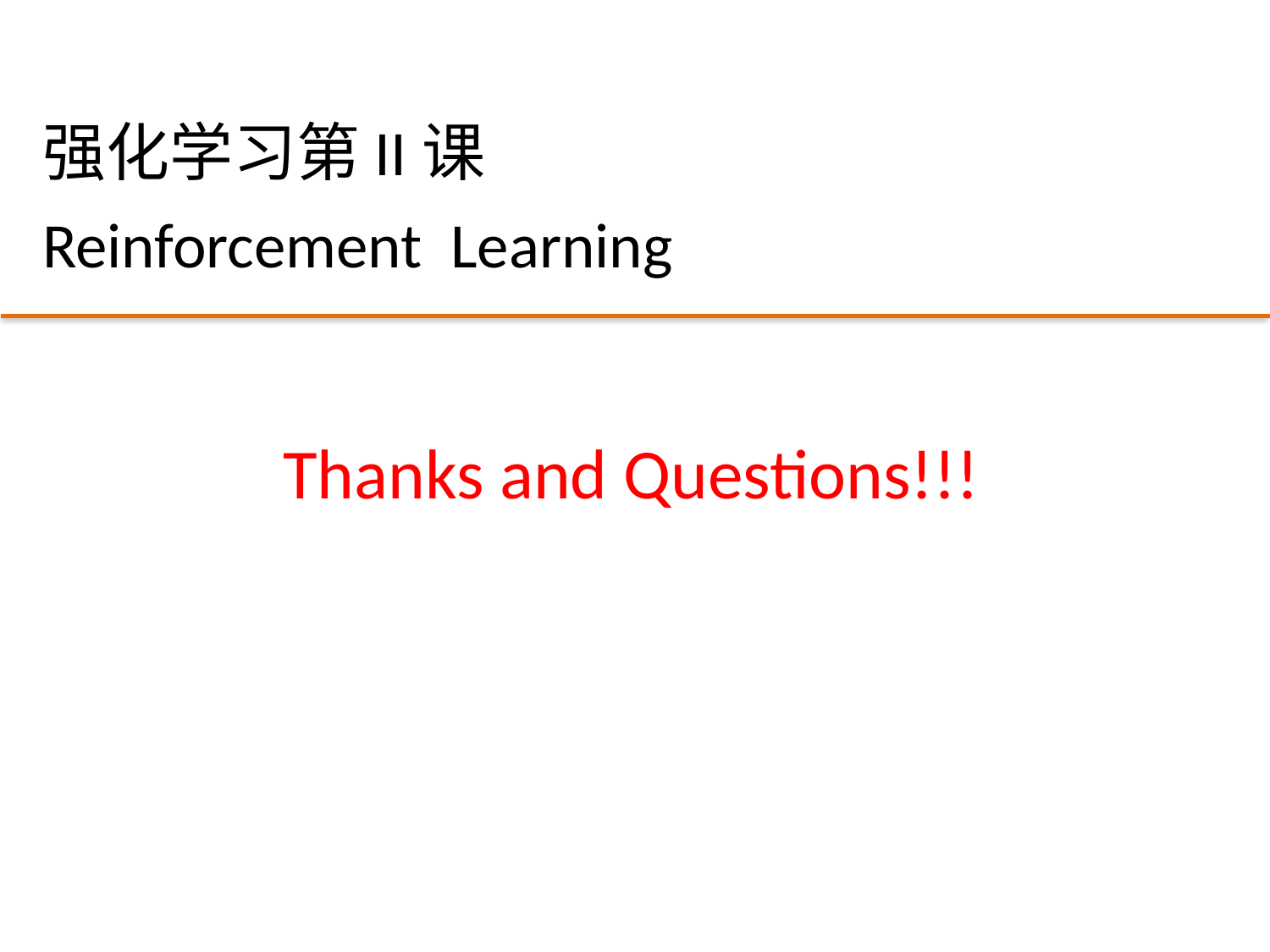

# 强化学习第II课 Reinforcement  Learning
Thanks and Questions!!!